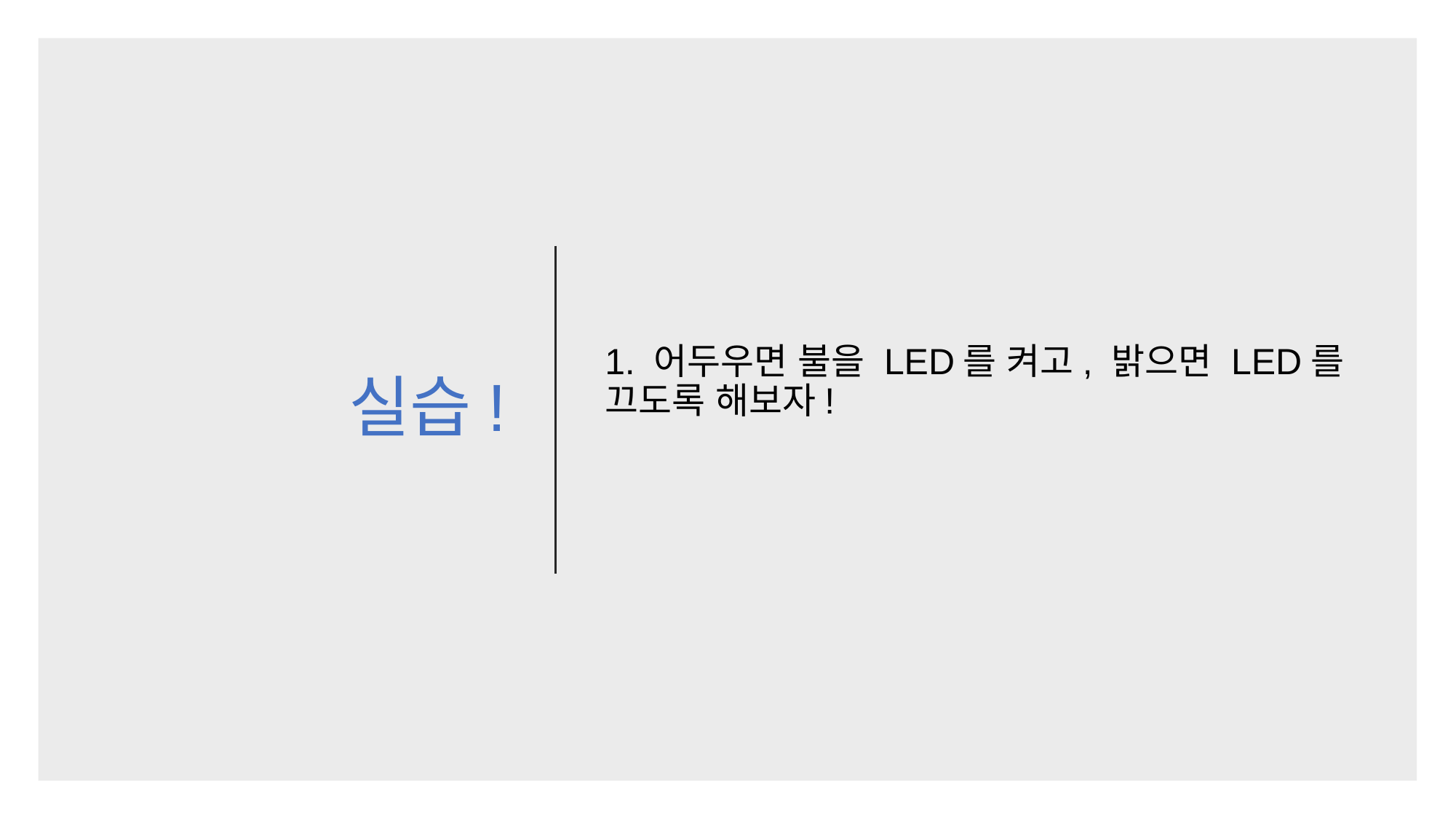

# 실습!
1. 어두우면 불을 LED를 켜고, 밝으면 LED를 끄도록 해보자!